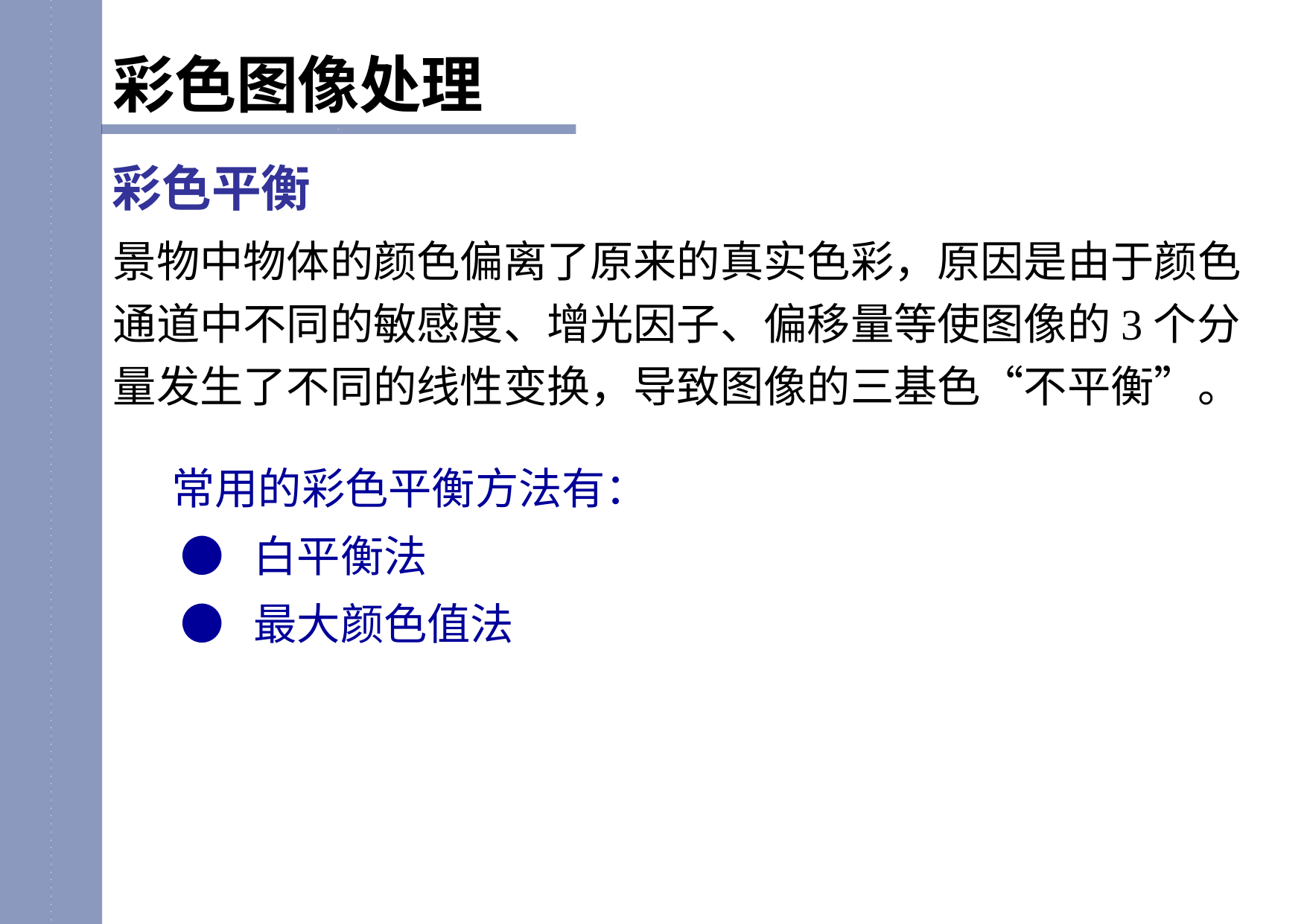

彩色图像处理
彩色平衡
景物中物体的颜色偏离了原来的真实色彩，原因是由于颜色通道中不同的敏感度、增光因子、偏移量等使图像的3个分量发生了不同的线性变换，导致图像的三基色“不平衡”。
    常用的彩色平衡方法有：
      ●  白平衡法
      ●  最大颜色值法